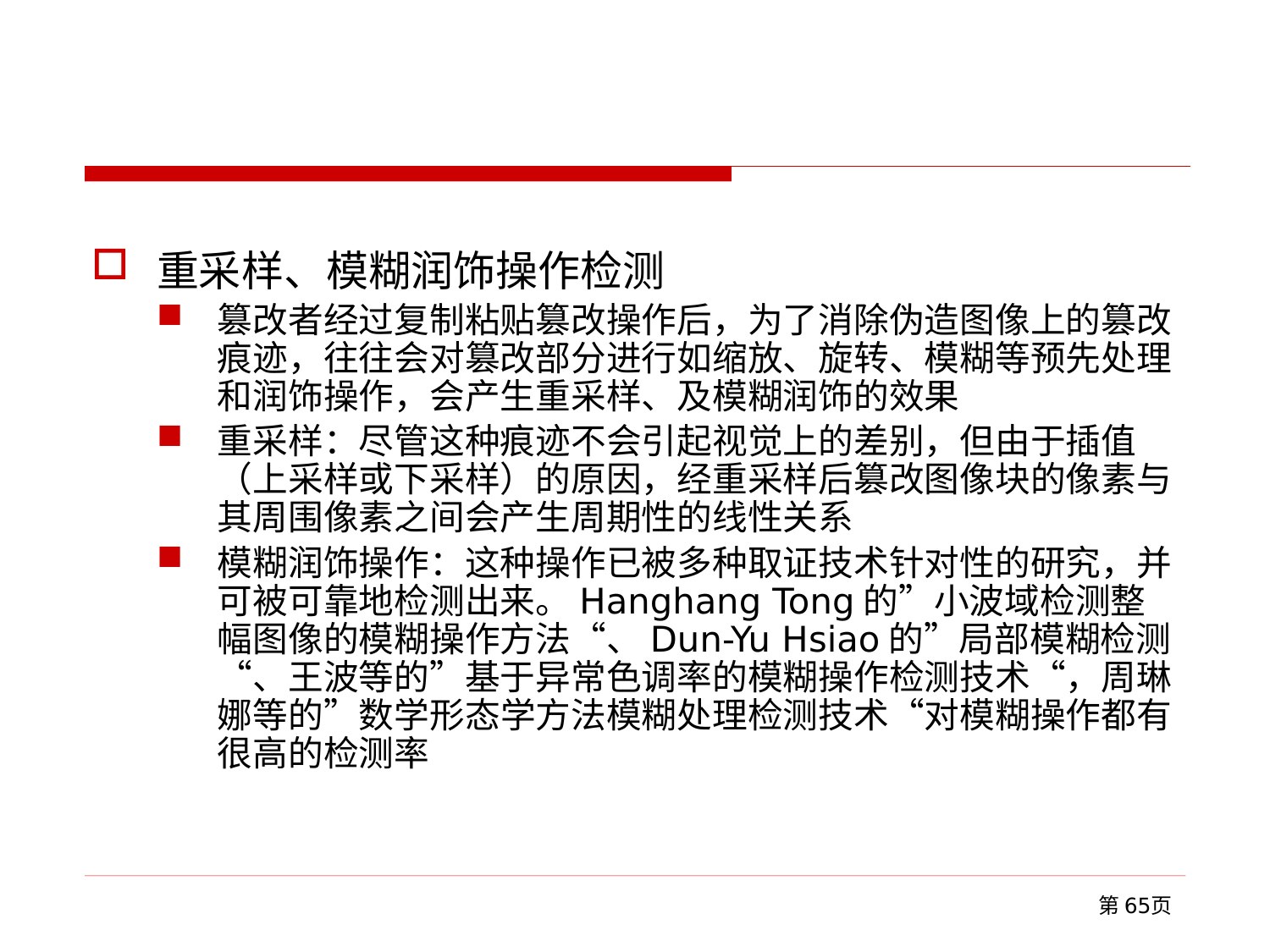

#
重采样、模糊润饰操作检测
篡改者经过复制粘贴篡改操作后，为了消除伪造图像上的篡改痕迹，往往会对篡改部分进行如缩放、旋转、模糊等预先处理和润饰操作，会产生重采样、及模糊润饰的效果
重采样：尽管这种痕迹不会引起视觉上的差别，但由于插值（上采样或下采样）的原因，经重采样后篡改图像块的像素与其周围像素之间会产生周期性的线性关系
模糊润饰操作：这种操作已被多种取证技术针对性的研究，并可被可靠地检测出来。Hanghang Tong的”小波域检测整幅图像的模糊操作方法“、Dun-Yu Hsiao的”局部模糊检测“、王波等的”基于异常色调率的模糊操作检测技术“，周琳娜等的”数学形态学方法模糊处理检测技术“对模糊操作都有很高的检测率
65